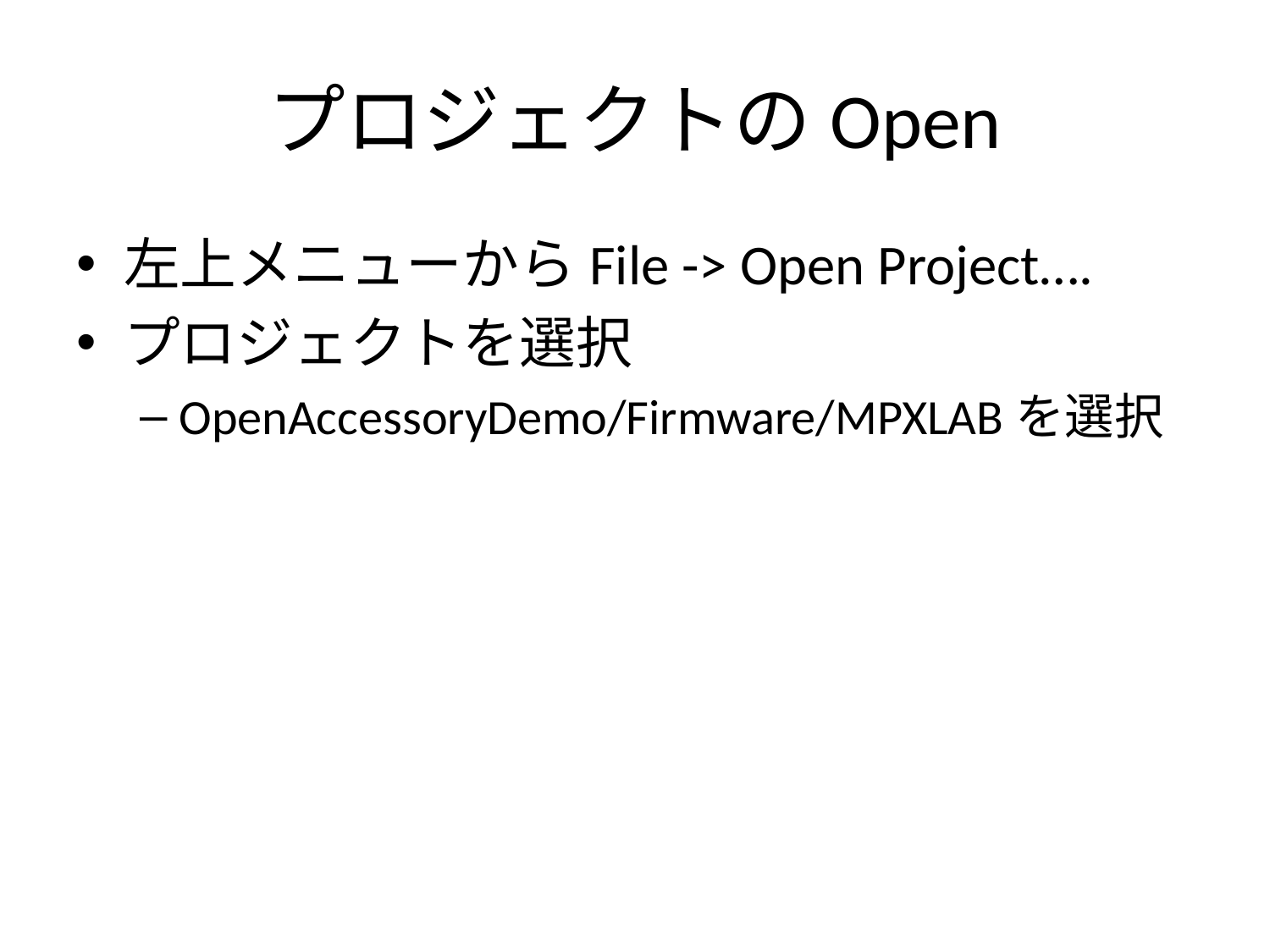

# プロジェクトのOpen
左上メニューからFile -> Open Project….
プロジェクトを選択
OpenAccessoryDemo/Firmware/MPXLABを選択